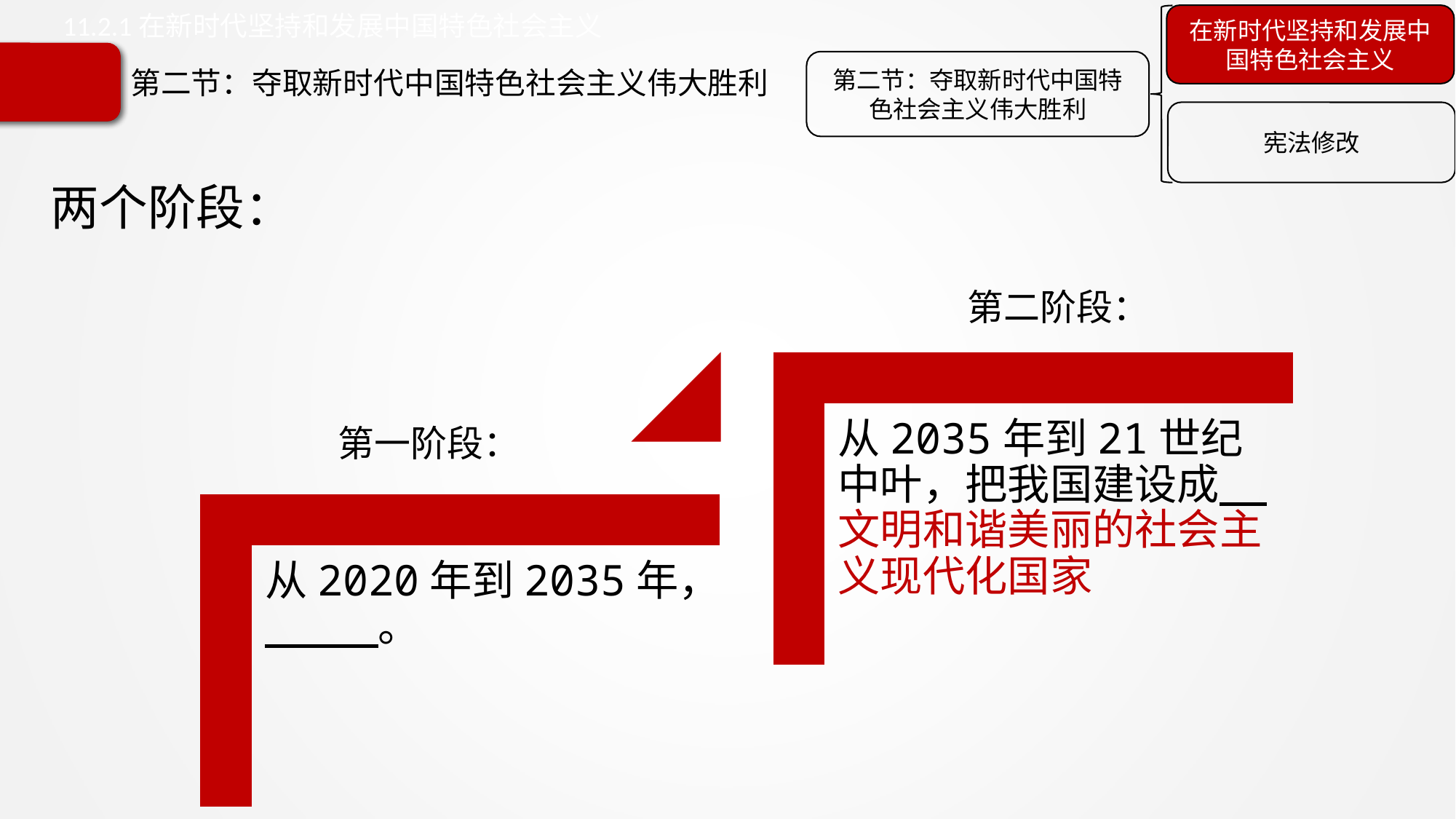

11.2.1在新时代坚持和发展中国特色社会主义
在新时代坚持和发展中国特色社会主义

第二节：夺取新时代中国特色社会主义伟大胜利
宪法修改

# 第二节：夺取新时代中国特色社会主义伟大胜利
两个阶段：
从2020年到2035年，            。
从2035年到21世纪中叶，把我国建设成      文明和谐美丽的社会主义现代化国家
第二阶段：
第一阶段：